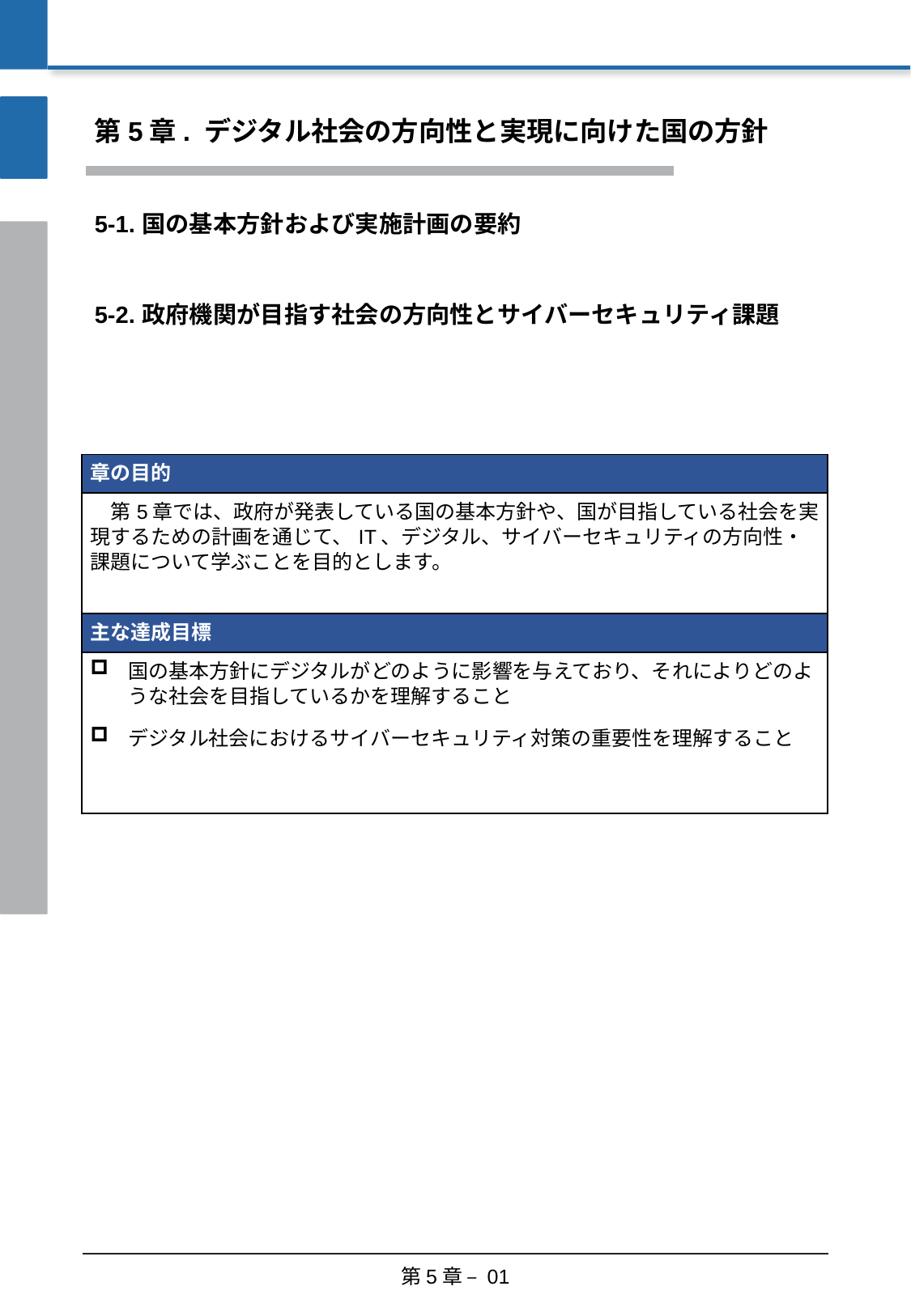

第5章. デジタル社会の方向性と実現に向けた国の方針
5-1. 国の基本方針および実施計画の要約

5-2. 政府機関が目指す社会の方向性とサイバーセキュリティ課題
| 章の目的 |
| --- |
| 第5章では、政府が発表している国の基本方針や、国が目指している社会を実現するための計画を通じて、IT、デジタル、サイバーセキュリティの方向性・課題について学ぶことを目的とします。 |
| 主な達成目標 |
| 国の基本方針にデジタルがどのように影響を与えており、それによりどのような社会を目指しているかを理解すること デジタル社会におけるサイバーセキュリティ対策の重要性を理解すること |
第5章 – 01